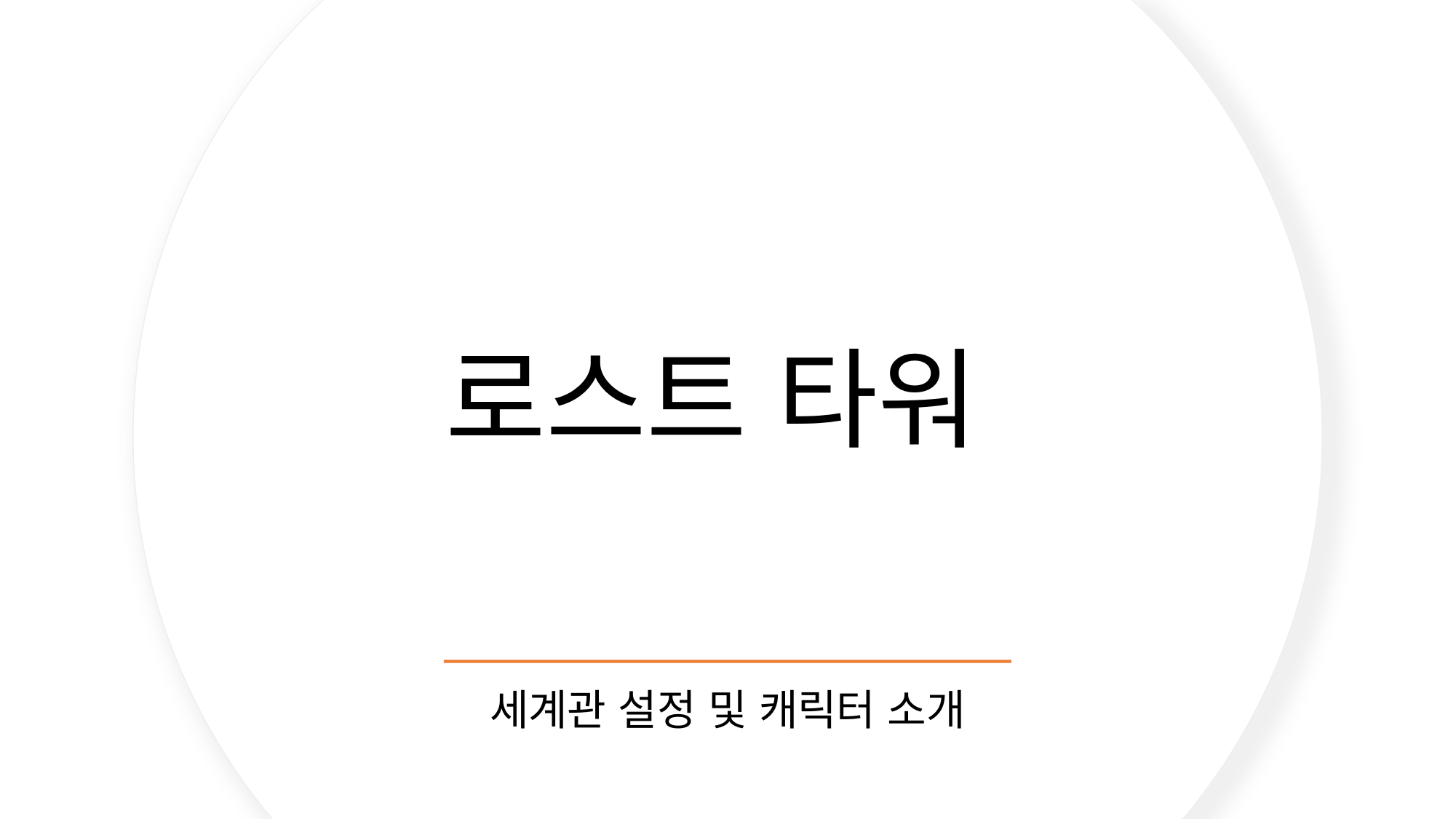

# 로스트 타워

세계관 설정 및 캐릭터 소개